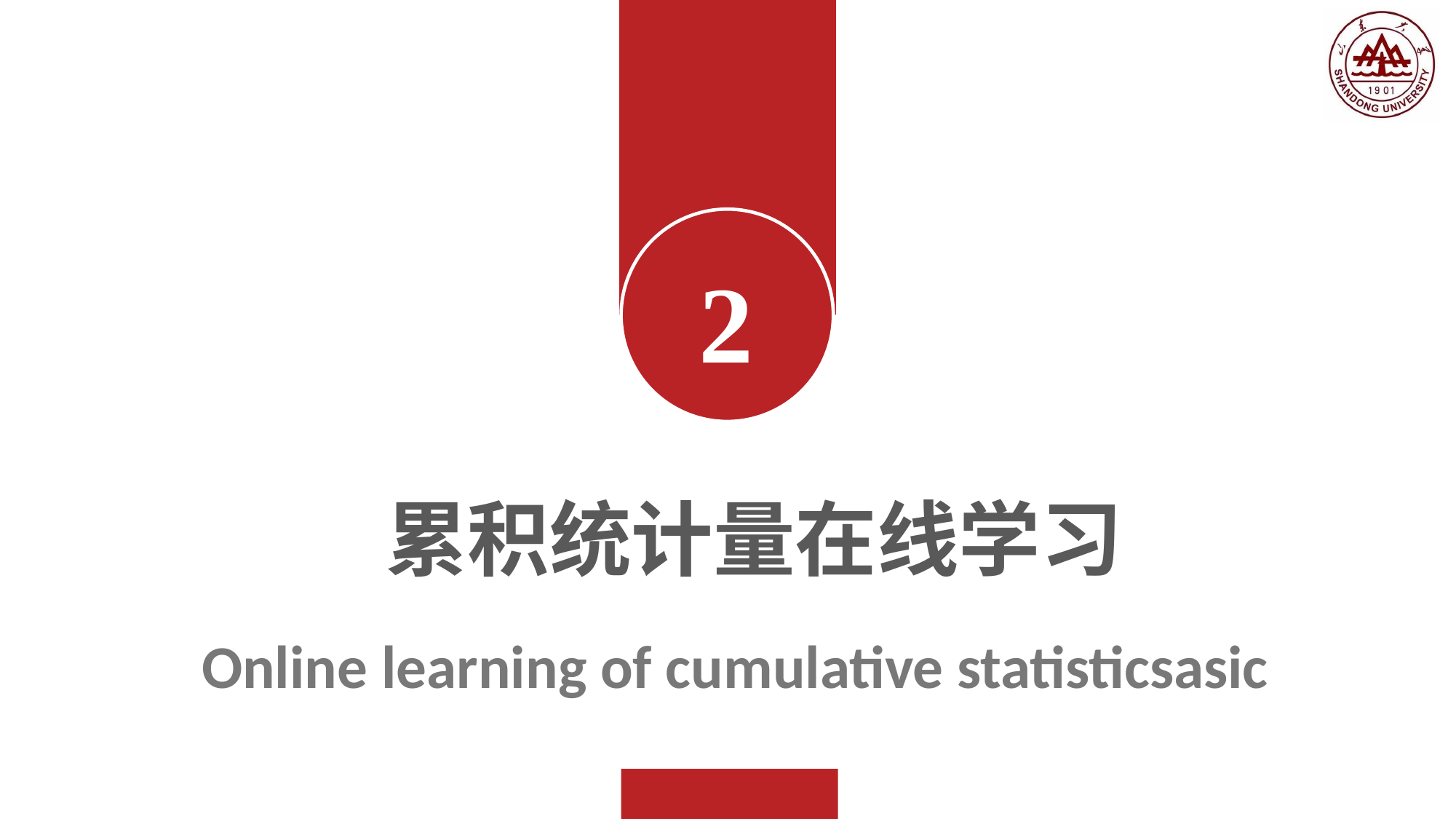

2
  累积统计量在线学习
 Online learning of cumulative statisticsasic